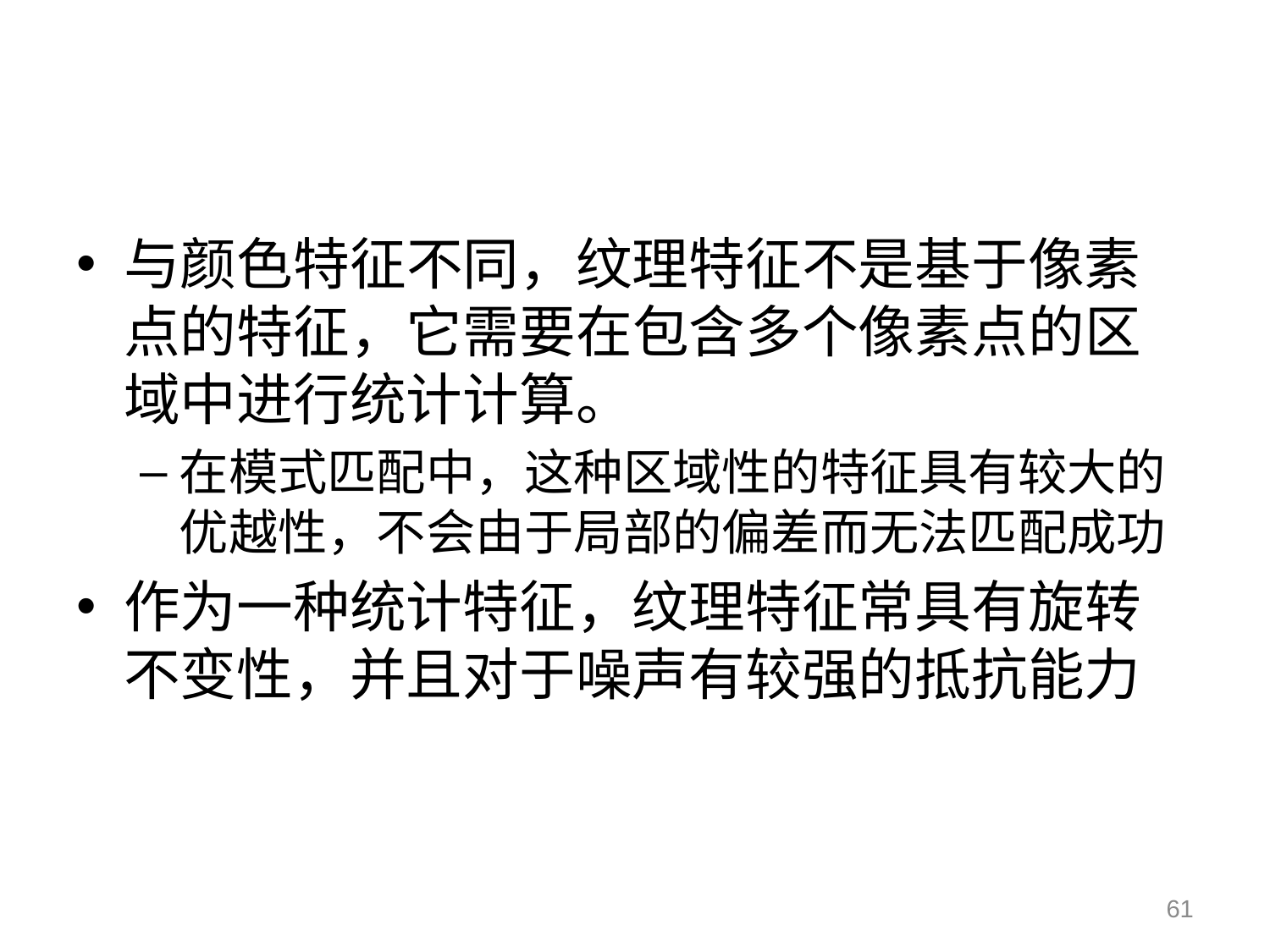

#
与颜色特征不同，纹理特征不是基于像素点的特征，它需要在包含多个像素点的区域中进行统计计算。
在模式匹配中，这种区域性的特征具有较大的优越性，不会由于局部的偏差而无法匹配成功
作为一种统计特征，纹理特征常具有旋转不变性，并且对于噪声有较强的抵抗能力

61